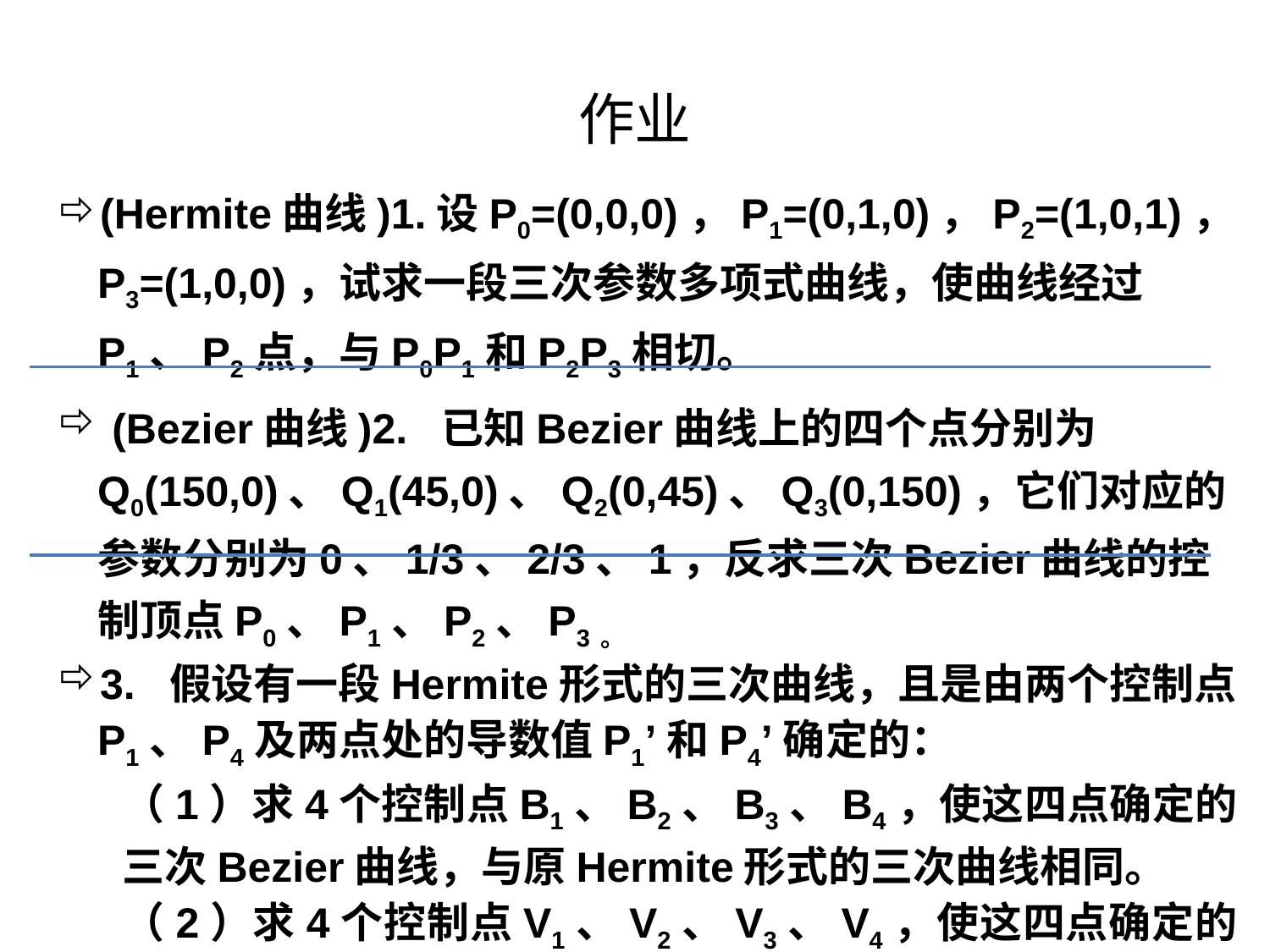

# 作业
(Hermite曲线)1.设P0=(0,0,0)，P1=(0,1,0)，P2=(1,0,1)，P3=(1,0,0)，试求一段三次参数多项式曲线，使曲线经过P1、P2点，与P0P1和P2P3相切。
 (Bezier曲线)2.  已知Bezier曲线上的四个点分别为Q0(150,0)、Q1(45,0)、Q2(0,45)、Q3(0,150)，它们对应的参数分别为0、1/3、2/3、1，反求三次Bezier曲线的控制顶点P0、P1、P2、P3。
3.  假设有一段Hermite形式的三次曲线，且是由两个控制点P1、P4及两点处的导数值P1’和P4’确定的：
（1）求4个控制点B1、B2、B3、B4，使这四点确定的三次Bezier曲线，与原Hermite形式的三次曲线相同。
（2）求4个控制点V1、V2、V3、V4，使这四点确定的三次均匀B样条曲线，与原Hermite形式的三次曲线相同。